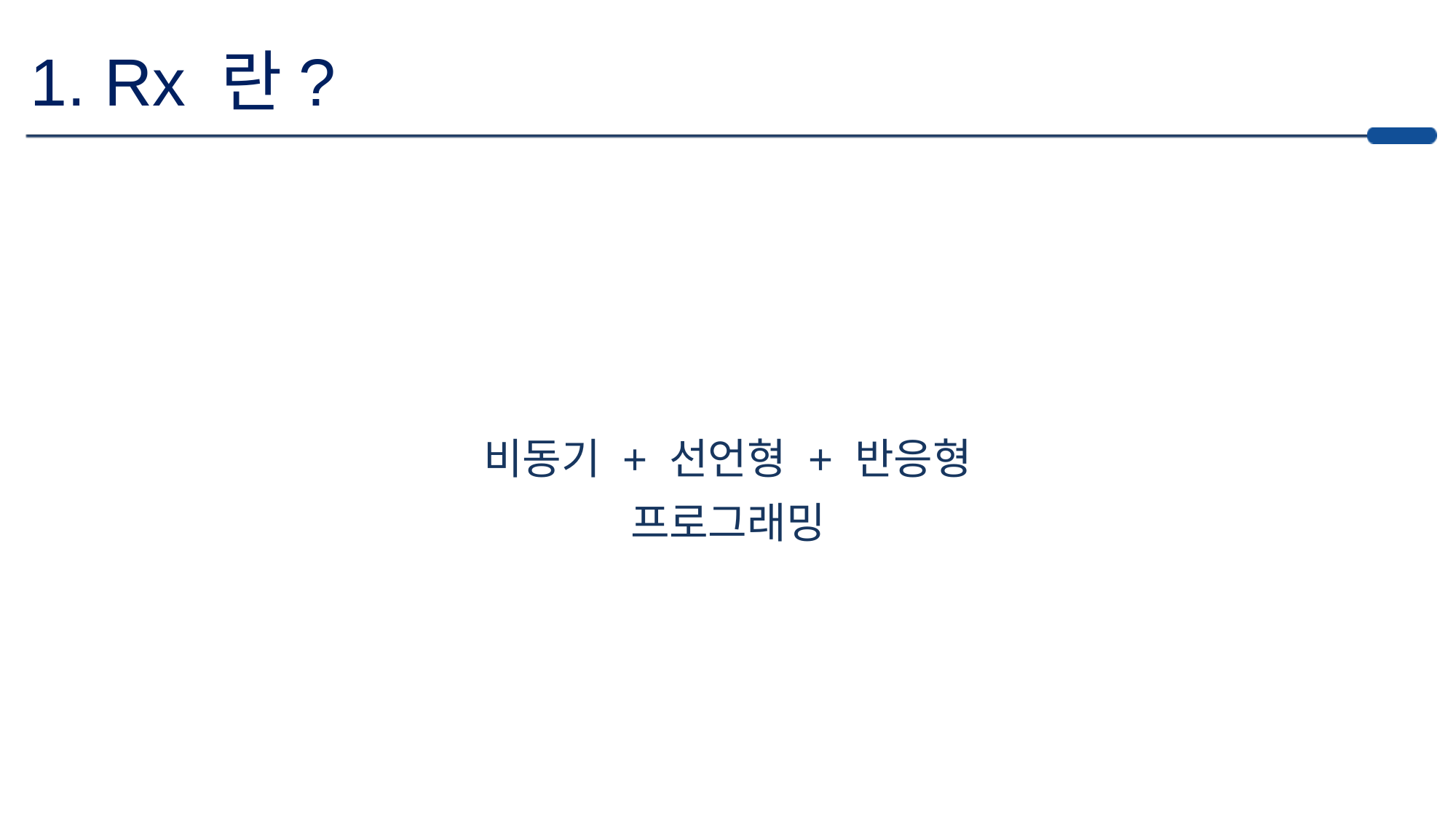

1. Rx 란?
비동기 + 선언형 + 반응형
프로그래밍